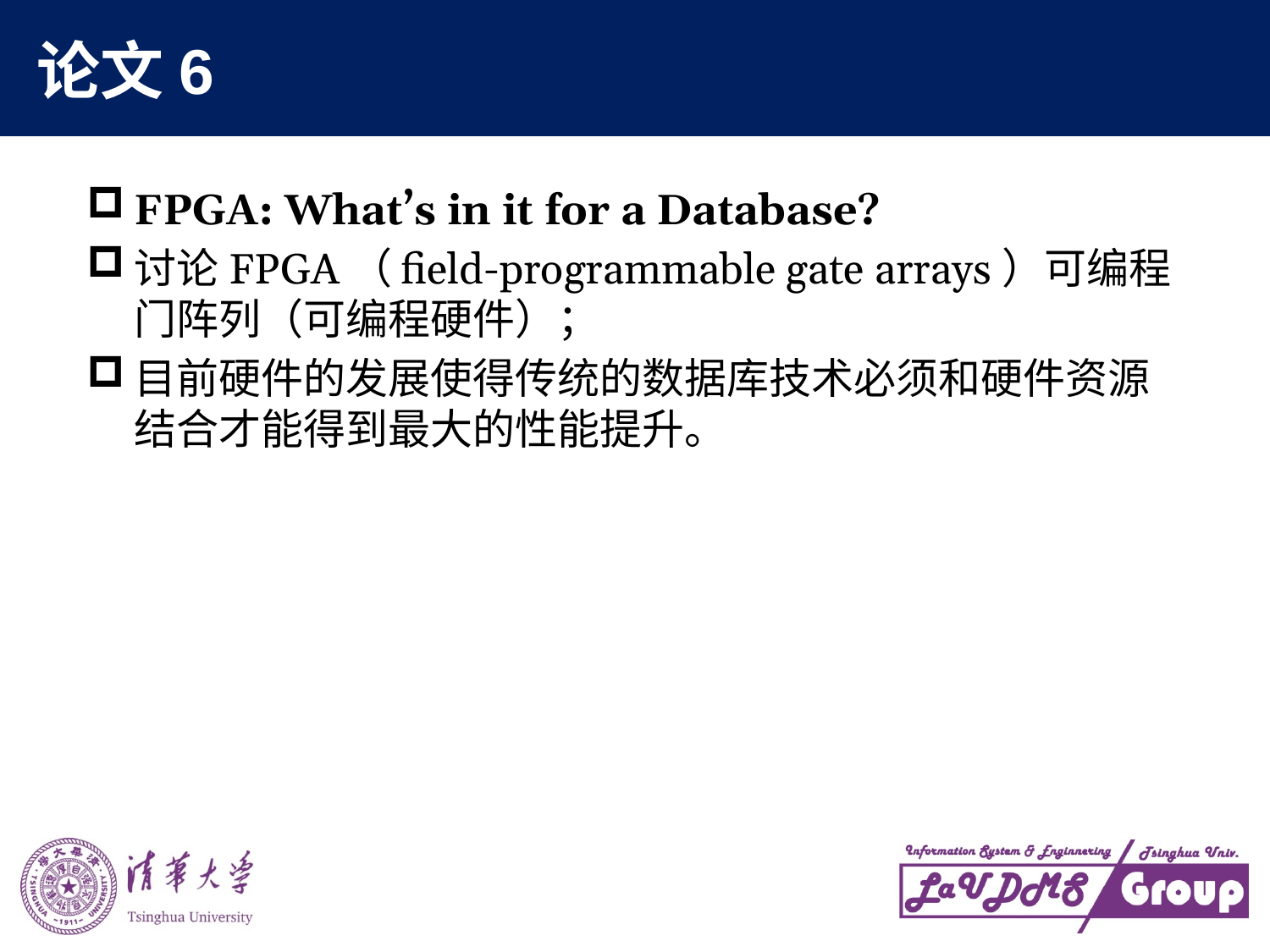

# 论文6
FPGA: What’s in it for a Database?
讨论FPGA（field-programmable gate arrays）可编程门阵列（可编程硬件）；
目前硬件的发展使得传统的数据库技术必须和硬件资源结合才能得到最大的性能提升。